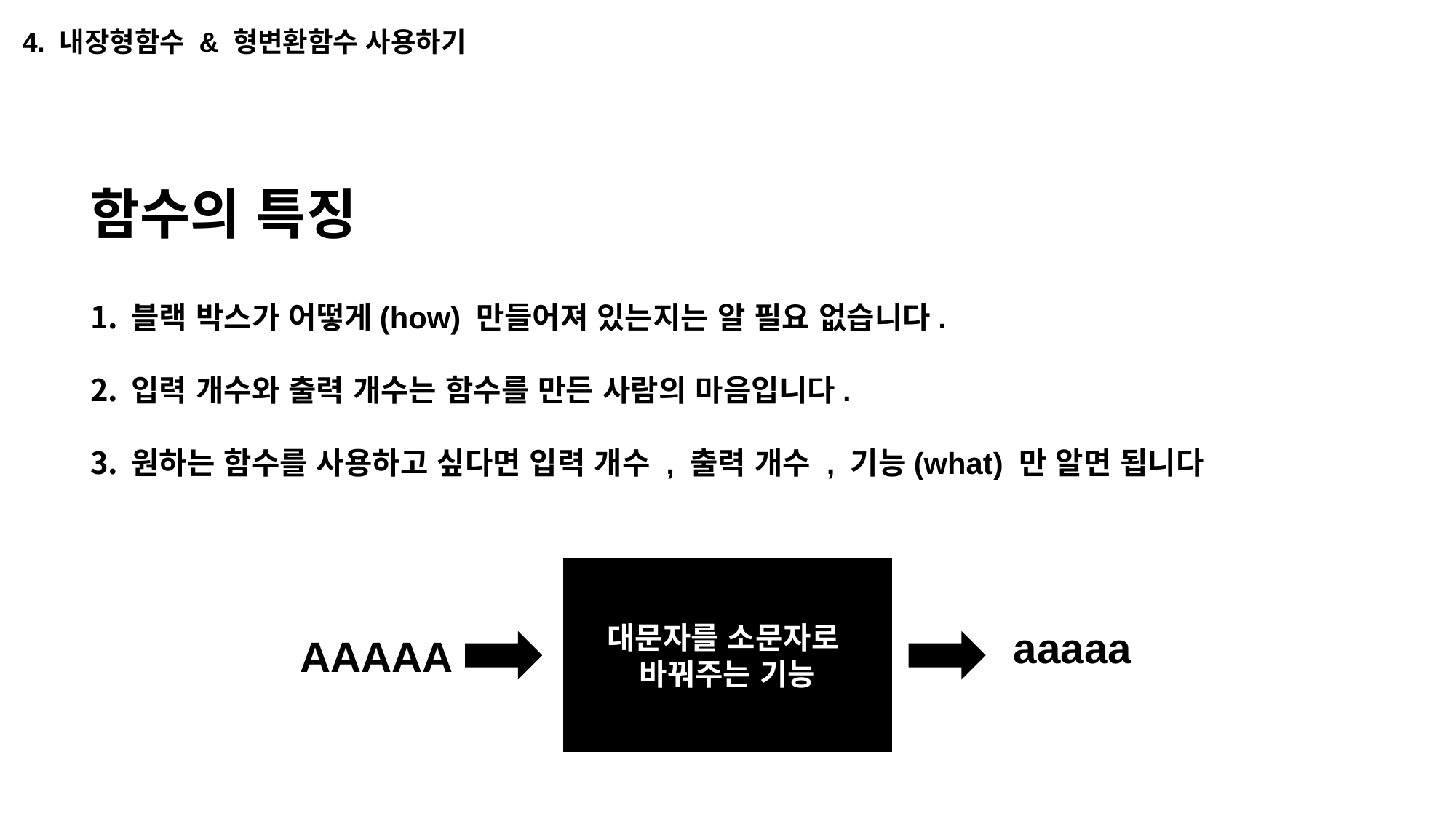

4. 내장형함수 & 형변환함수 사용하기
함수의 특징
블랙 박스가 어떻게(how) 만들어져 있는지는 알 필요 없습니다.

입력 개수와 출력 개수는 함수를 만든 사람의 마음입니다.

원하는 함수를 사용하고 싶다면 입력 개수 , 출력 개수 , 기능(what) 만 알면 됩니다
대문자를 소문자로
바꿔주는 기능
aaaaa
AAAAA